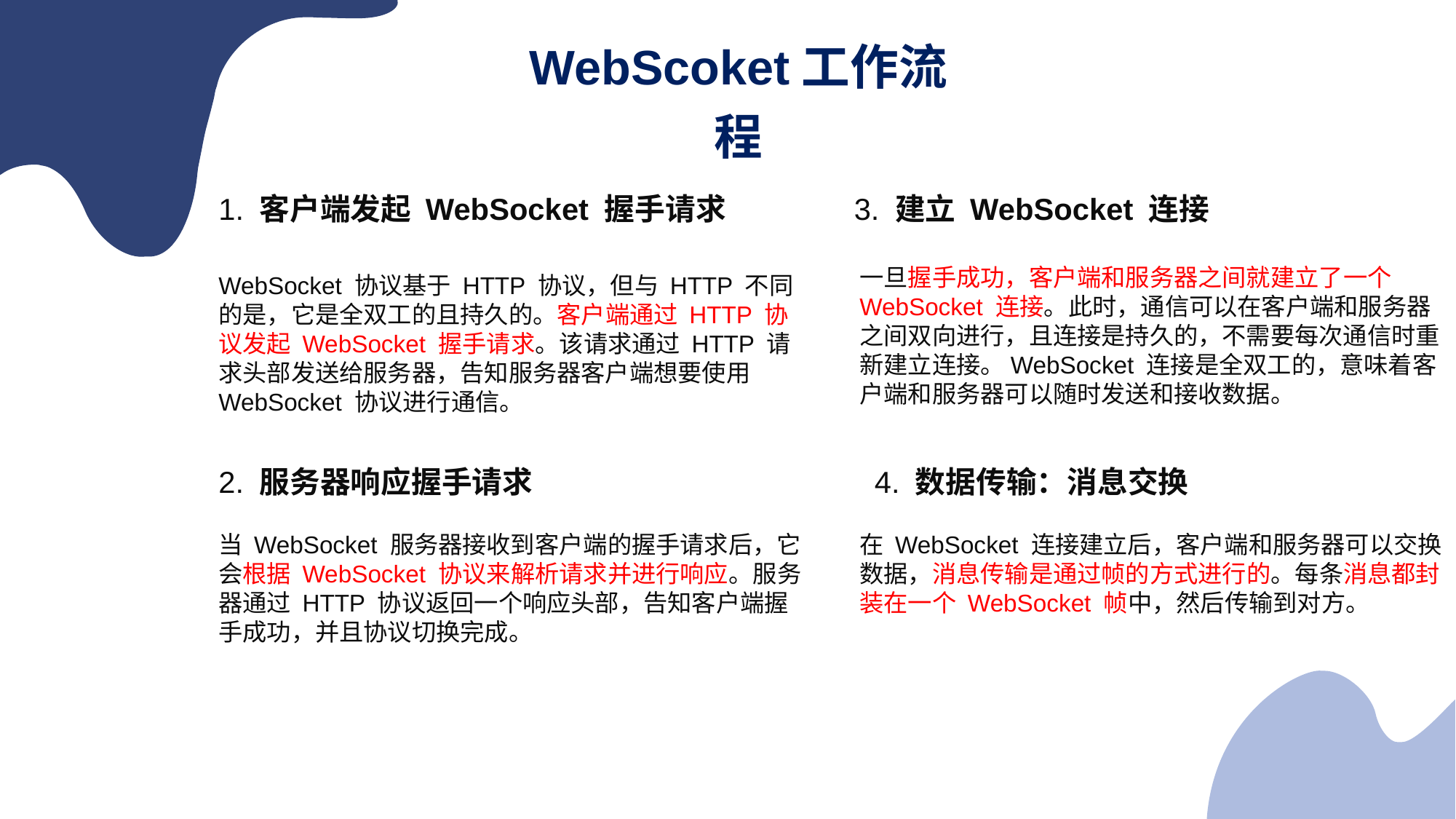

WebScoket工作流程
1. 客户端发起 WebSocket 握手请求
3. 建立 WebSocket 连接
一旦握手成功，客户端和服务器之间就建立了一个 WebSocket 连接。此时，通信可以在客户端和服务器之间双向进行，且连接是持久的，不需要每次通信时重新建立连接。WebSocket 连接是全双工的，意味着客户端和服务器可以随时发送和接收数据。
WebSocket 协议基于 HTTP 协议，但与 HTTP 不同的是，它是全双工的且持久的。客户端通过 HTTP 协议发起 WebSocket 握手请求。该请求通过 HTTP 请求头部发送给服务器，告知服务器客户端想要使用 WebSocket 协议进行通信。
2. 服务器响应握手请求
4. 数据传输：消息交换
当 WebSocket 服务器接收到客户端的握手请求后，它会根据 WebSocket 协议来解析请求并进行响应。服务器通过 HTTP 协议返回一个响应头部，告知客户端握手成功，并且协议切换完成。
在 WebSocket 连接建立后，客户端和服务器可以交换数据，消息传输是通过帧的方式进行的。每条消息都封装在一个 WebSocket 帧中，然后传输到对方。